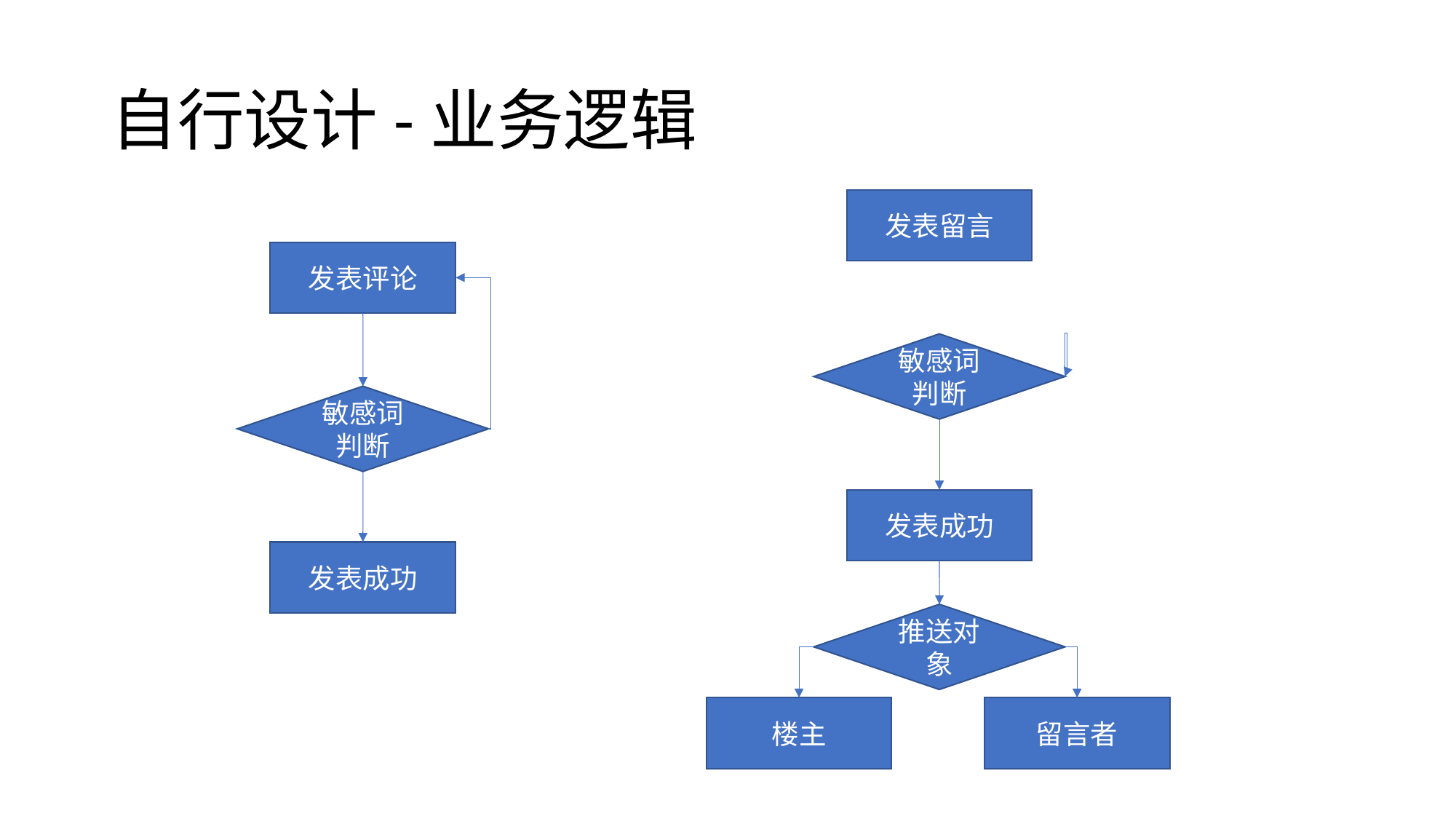

# 自行设计-业务逻辑
发表留言
发表评论
敏感词判断
敏感词判断
发表成功
发表成功
推送对象
楼主
留言者